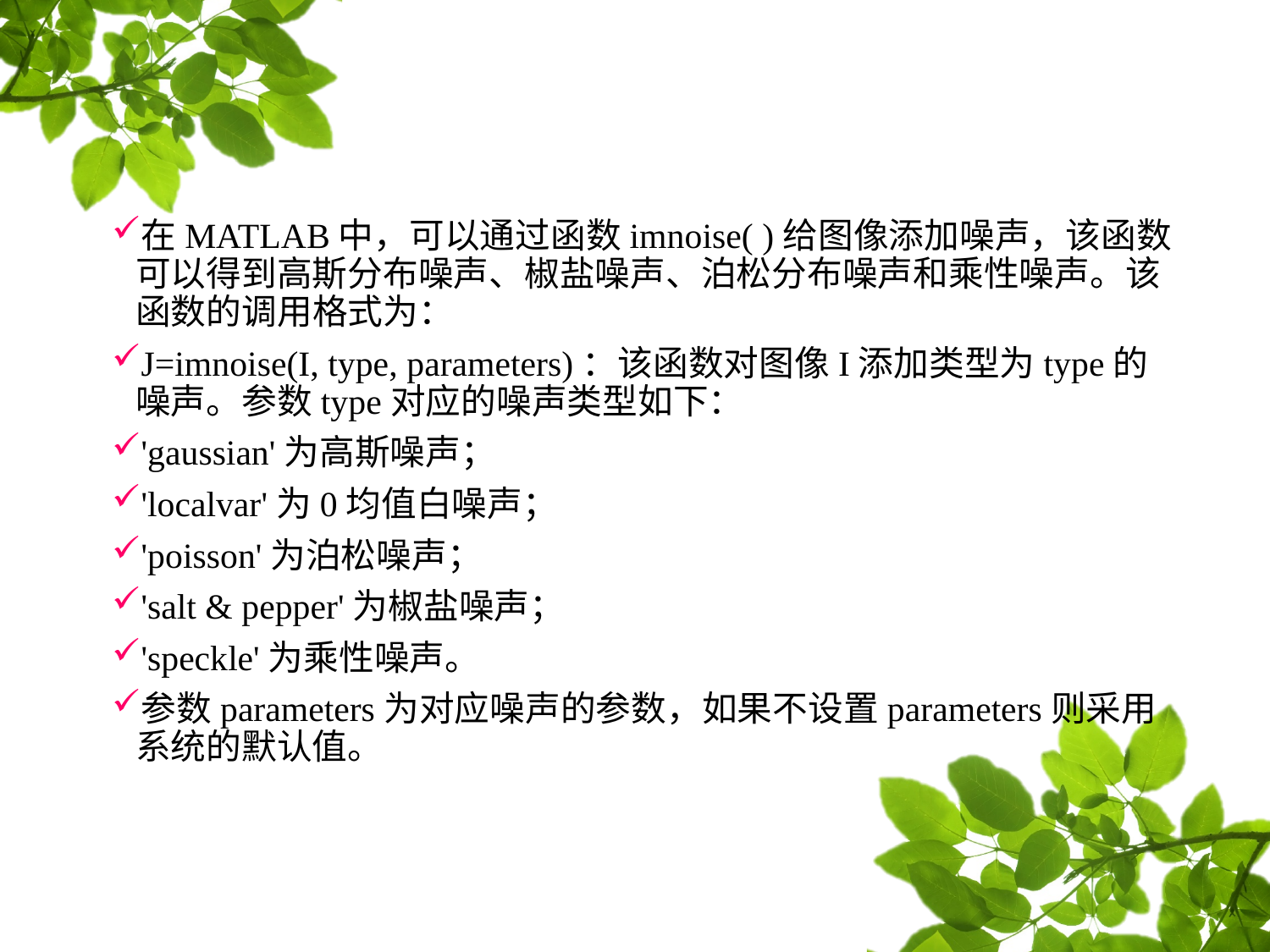

在MATLAB中，可以通过函数imnoise( )给图像添加噪声，该函数可以得到高斯分布噪声、椒盐噪声、泊松分布噪声和乘性噪声。该函数的调用格式为：
J=imnoise(I, type, parameters)：该函数对图像I添加类型为type的噪声。参数type对应的噪声类型如下：
'gaussian'为高斯噪声；
'localvar'为0均值白噪声；
'poisson'为泊松噪声；
'salt & pepper'为椒盐噪声；
'speckle'为乘性噪声。
参数parameters为对应噪声的参数，如果不设置parameters则采用系统的默认值。